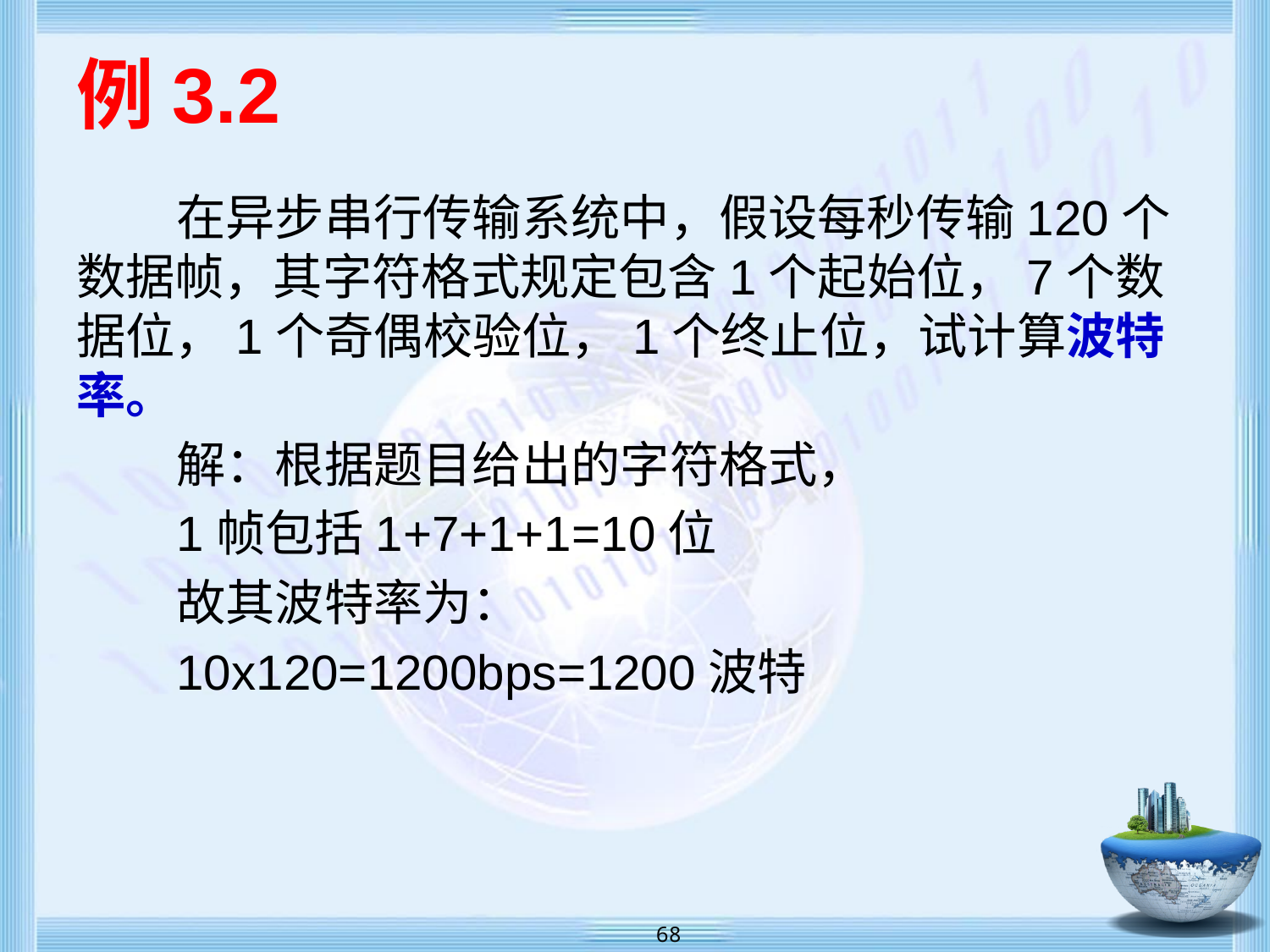

# 例3.2
在异步串行传输系统中，假设每秒传输120个数据帧，其字符格式规定包含1个起始位，7个数据位，1个奇偶校验位，1个终止位，试计算波特率。
解：根据题目给出的字符格式，
1帧包括1+7+1+1=10位
故其波特率为：
10x120=1200bps=1200波特

    68